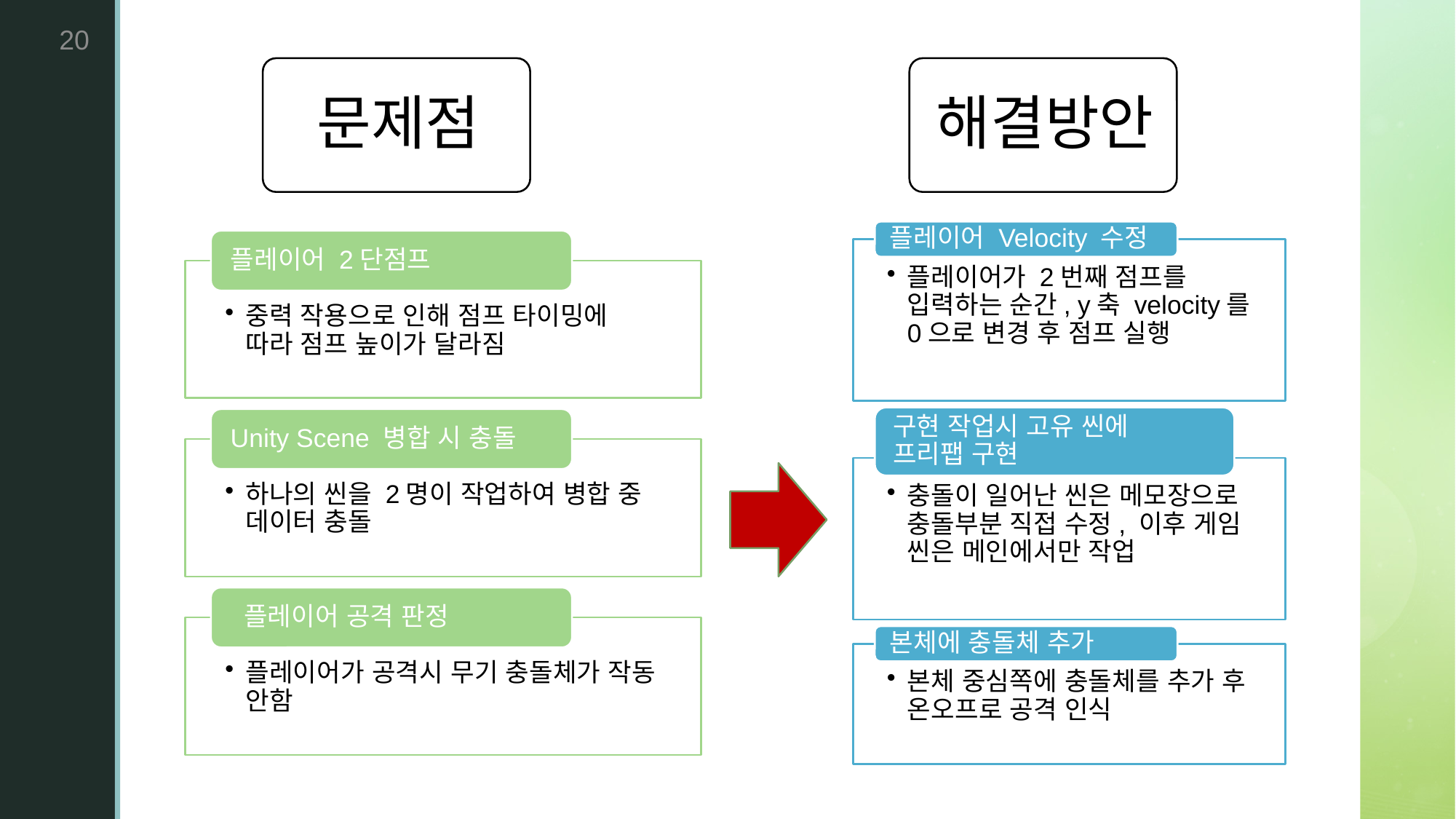

20
문제점
해결방안
중력 작용으로 인해 점프 타이밍에 따라 점프 높이가 달라짐
플레이어 2단점프
하나의 씬을 2명이 작업하여 병합 중 데이터 충돌
Unity Scene 병합 시 충돌
플레이어가 공격시 무기 충돌체가 작동 안함
 플레이어 공격 판정
플레이어가 2번째 점프를 입력하는 순간, y축 velocity를 0으로 변경 후 점프 실행
플레이어 Velocity 수정
충돌이 일어난 씬은 메모장으로 충돌부분 직접 수정, 이후 게임 씬은 메인에서만 작업
구현 작업시 고유 씬에
프리팹 구현
본체 중심쪽에 충돌체를 추가 후 온오프로 공격 인식
본체에 충돌체 추가